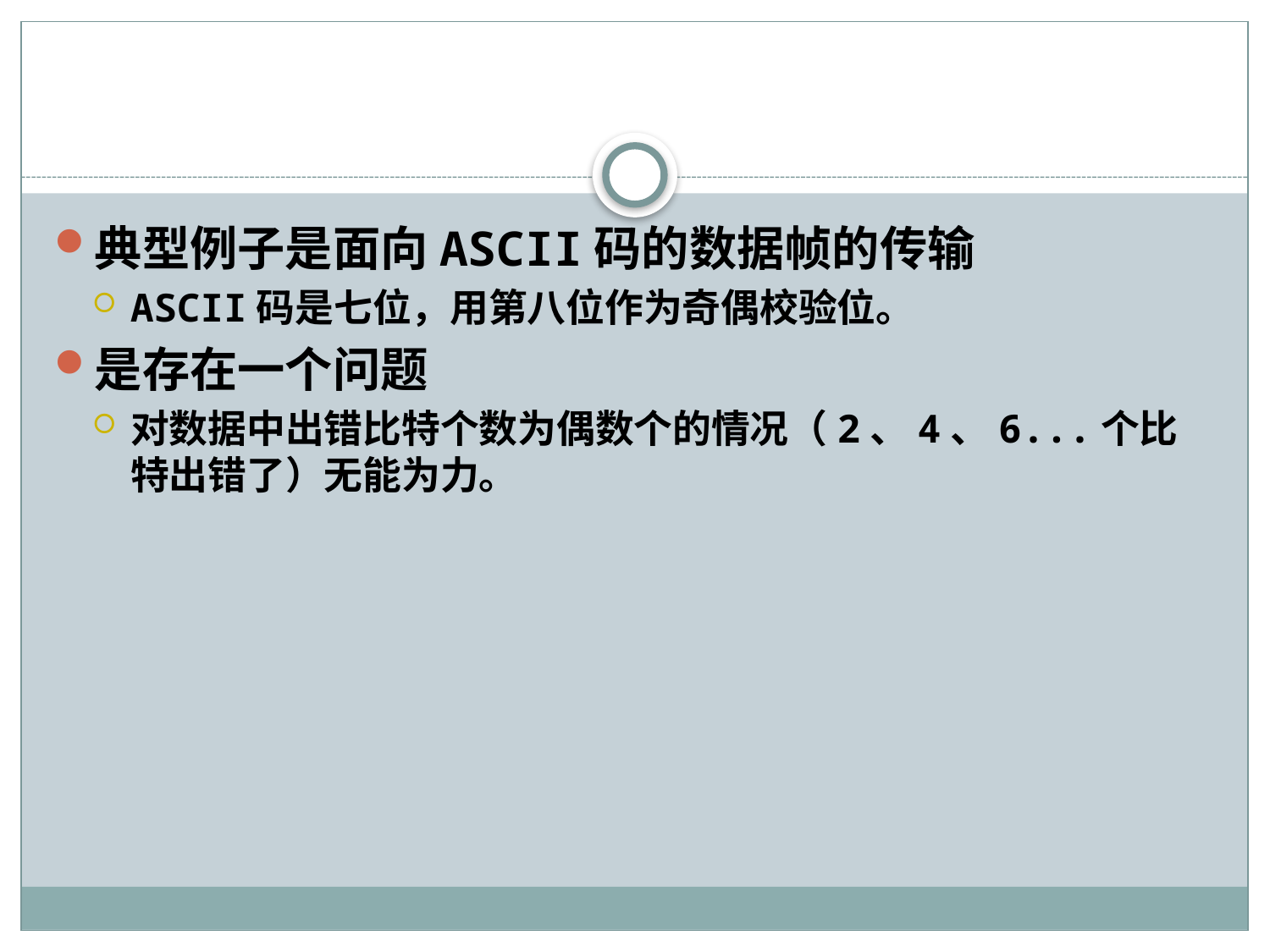

#
典型例子是面向ASCII码的数据帧的传输
ASCII码是七位，用第八位作为奇偶校验位。
是存在一个问题
对数据中出错比特个数为偶数个的情况（2、4、6...个比特出错了）无能为力。